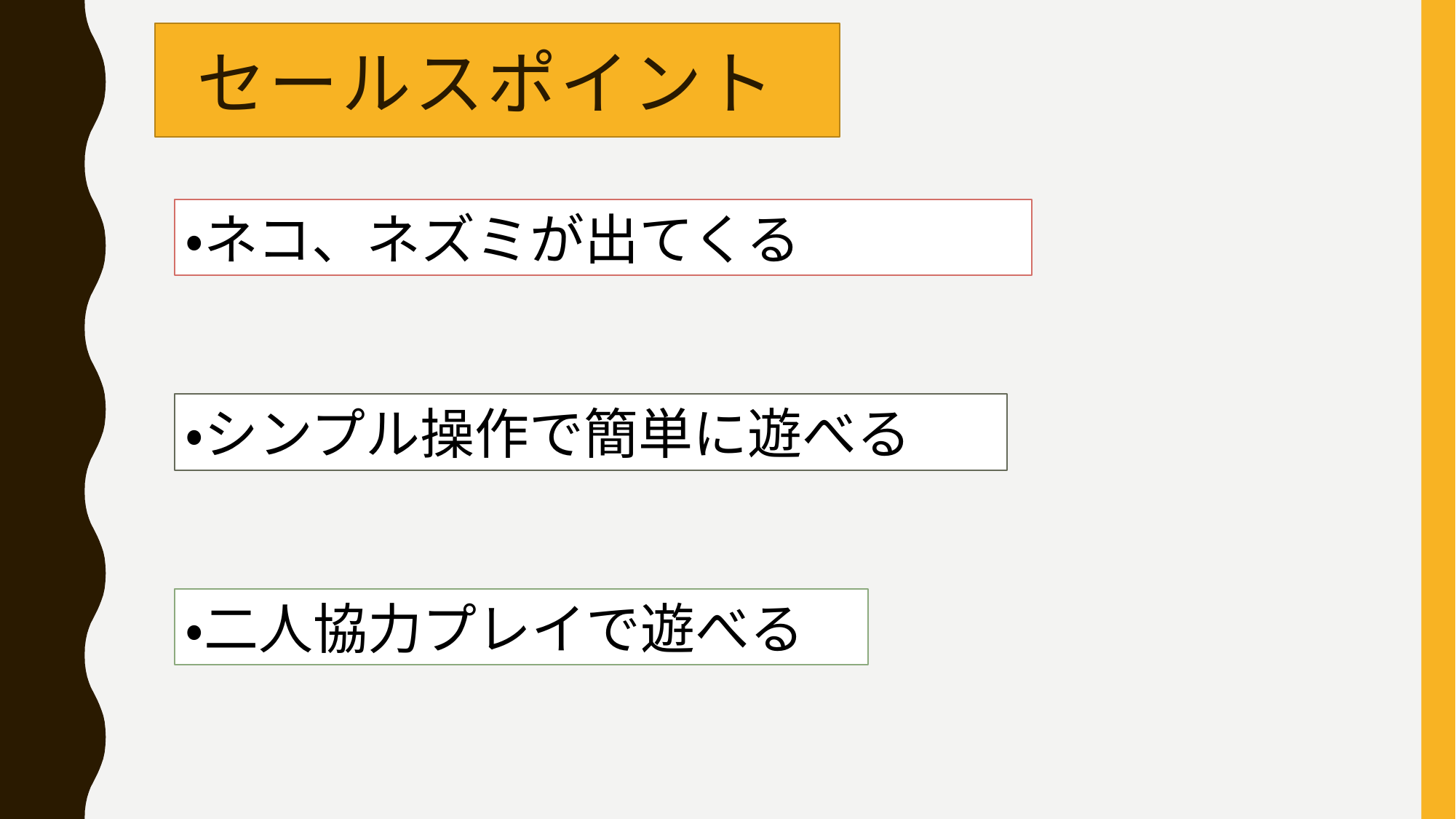

# セールスポイント
・ネコ、ネズミが出てくる
・シンプル操作で簡単に遊べる
・二人協力プレイで遊べる